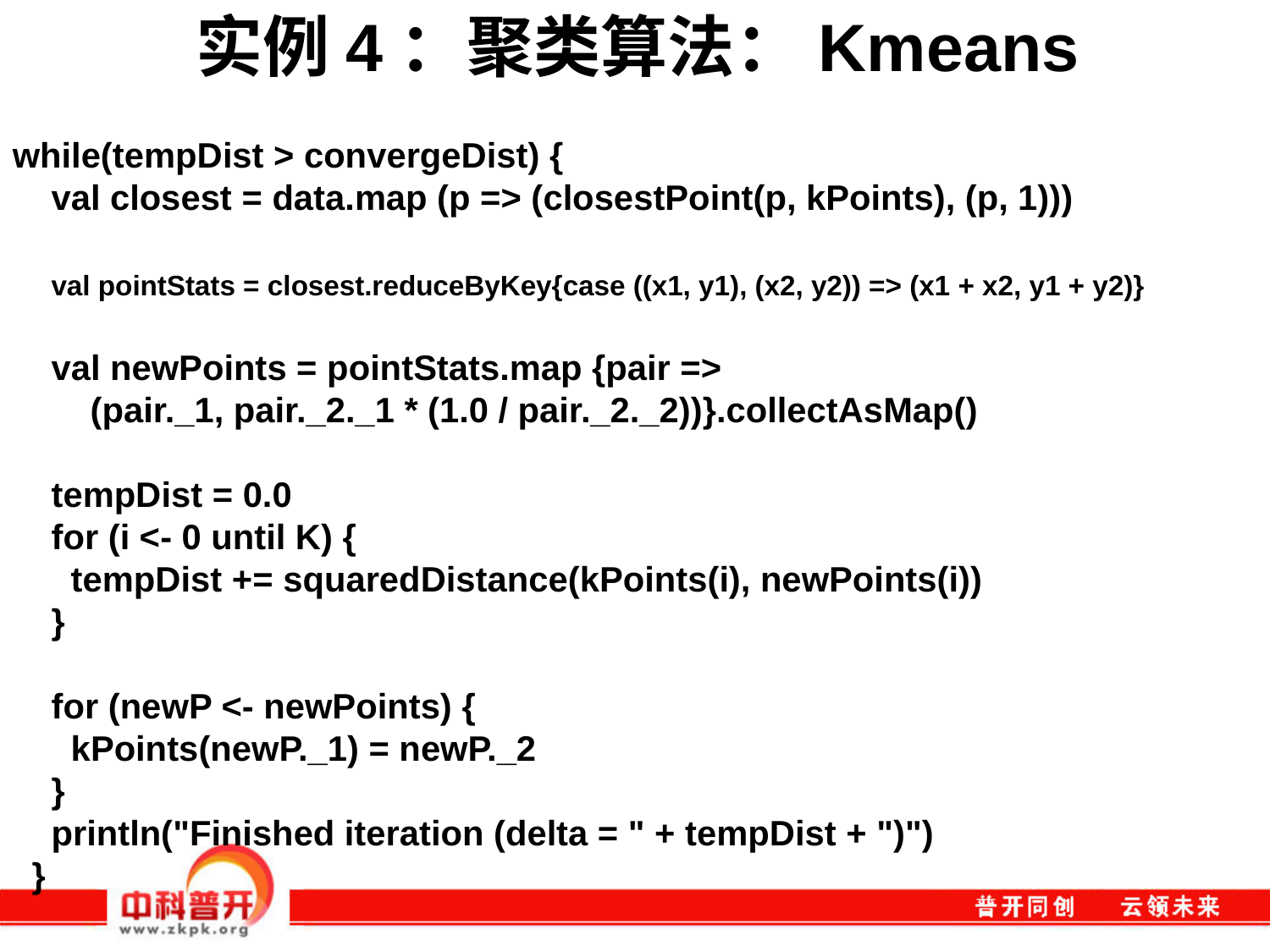

# 实例4：聚类算法：Kmeans
while(tempDist > convergeDist) {
    val closest = data.map (p => (closestPoint(p, kPoints), (p, 1)))

    val pointStats = closest.reduceByKey{case ((x1, y1), (x2, y2)) => (x1 + x2, y1 + y2)}

    val newPoints = pointStats.map {pair =>
        (pair._1, pair._2._1 * (1.0 / pair._2._2))}.collectAsMap()

    tempDist = 0.0
    for (i <- 0 until K) {
      tempDist += squaredDistance(kPoints(i), newPoints(i))
    }

    for (newP <- newPoints) {
      kPoints(newP._1) = newP._2
    }
    println("Finished iteration (delta = " + tempDist + ")")
  }